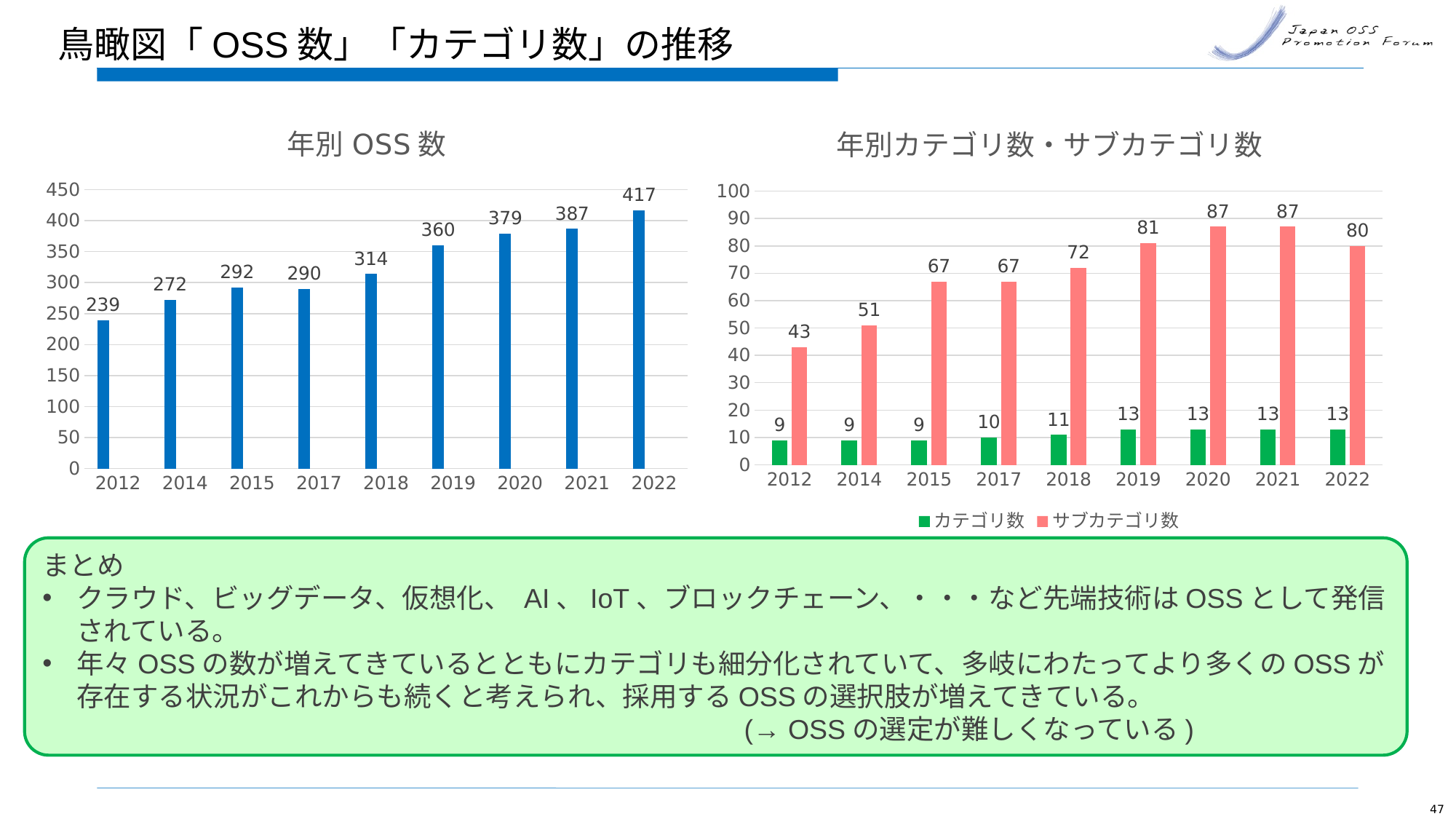

# 鳥瞰図「OSS数」「カテゴリ数」の推移

### Chart: 年別OSS数

| Category | 系列 1 | 列1 | 列2 |
|---|---|---|---|
| 2012 | 239.0 | None | None |
| 2014 | 272.0 | None | None |
| 2015 | 292.0 | None | None |
| 2017 | 290.0 | None | None |
| 2018 | 314.0 | None | None |
| 2019 | 360.0 | None | None |
| 2020 | 379.0 | None | None |
| 2021 | 387.0 | None | None |
| 2022 | 417.0 | None | None |

### Chart: 年別カテゴリ数・サブカテゴリ数

| Category | カテゴリ数 | サブカテゴリ数 |
|---|---|---|
| 2012 | 9.0 | 43.0 |
| 2014 | 9.0 | 51.0 |
| 2015 | 9.0 | 67.0 |
| 2017 | 10.0 | 67.0 |
| 2018 | 11.0 | 72.0 |
| 2019 | 13.0 | 81.0 |
| 2020 | 13.0 | 87.0 |
| 2021 | 13.0 | 87.0 |
| 2022 | 13.0 | 80.0 |
まとめ
クラウド、ビッグデータ、仮想化、 AI、IoT、ブロックチェーン、・・・など先端技術はOSSとして発信されている。
年々OSSの数が増えてきているとともにカテゴリも細分化されていて、多岐にわたってより多くのOSSが存在する状況がこれからも続くと考えられ、採用するOSSの選択肢が増えてきている。
						 (→ OSSの選定が難しくなっている)
47